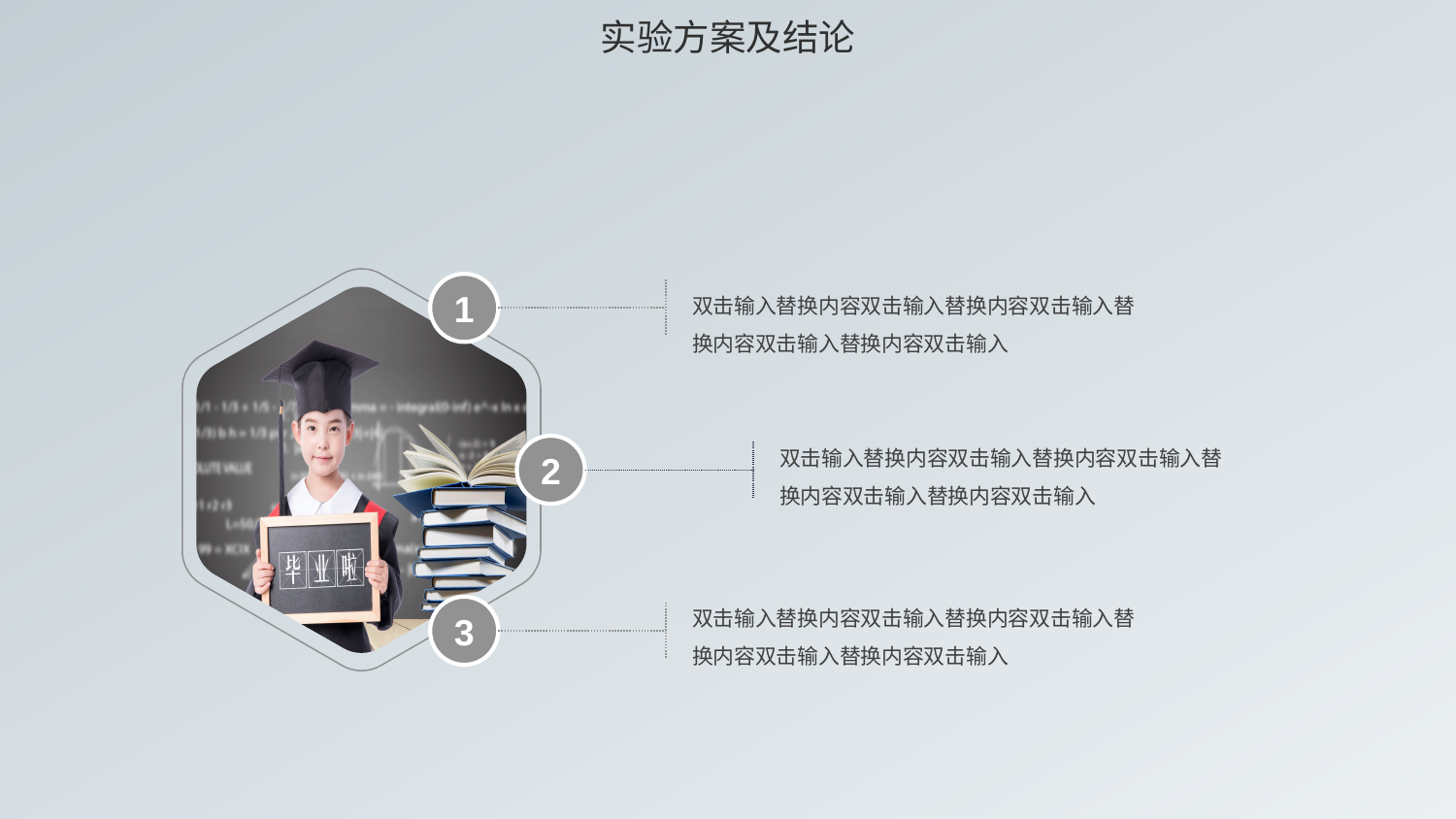

实验方案及结论
1
双击输入替换内容双击输入替换内容双击输入替换内容双击输入替换内容双击输入

双击输入替换内容双击输入替换内容双击输入替换内容双击输入替换内容双击输入
2
双击输入替换内容双击输入替换内容双击输入替换内容双击输入替换内容双击输入
3